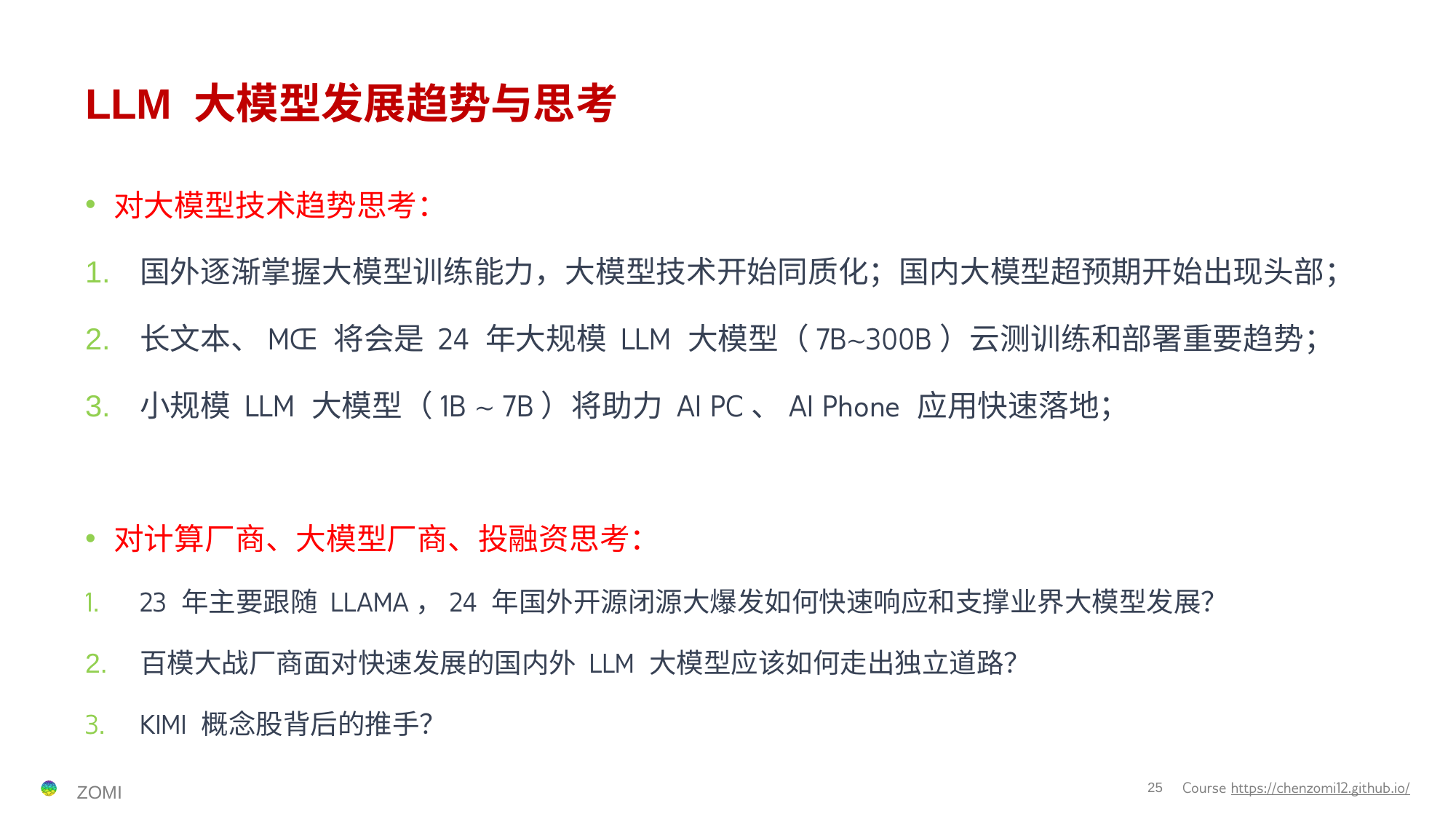

# LLM 大模型发展趋势与思考
对大模型技术趋势思考：
国外逐渐掌握大模型训练能力，大模型技术开始同质化；国内大模型超预期开始出现头部；
长文本、MOE 将会是 24 年大规模 LLM 大模型（7B~300B）云测训练和部署重要趋势；
小规模 LLM 大模型（1B ~ 7B）将助力 AI PC、AI Phone 应用快速落地；

对计算厂商、大模型厂商、投融资思考：
23 年主要跟随 LLAMA，24 年国外开源闭源大爆发如何快速响应和支撑业界大模型发展？
百模大战厂商面对快速发展的国内外 LLM 大模型应该如何走出独立道路？
KIMI 概念股背后的推手？